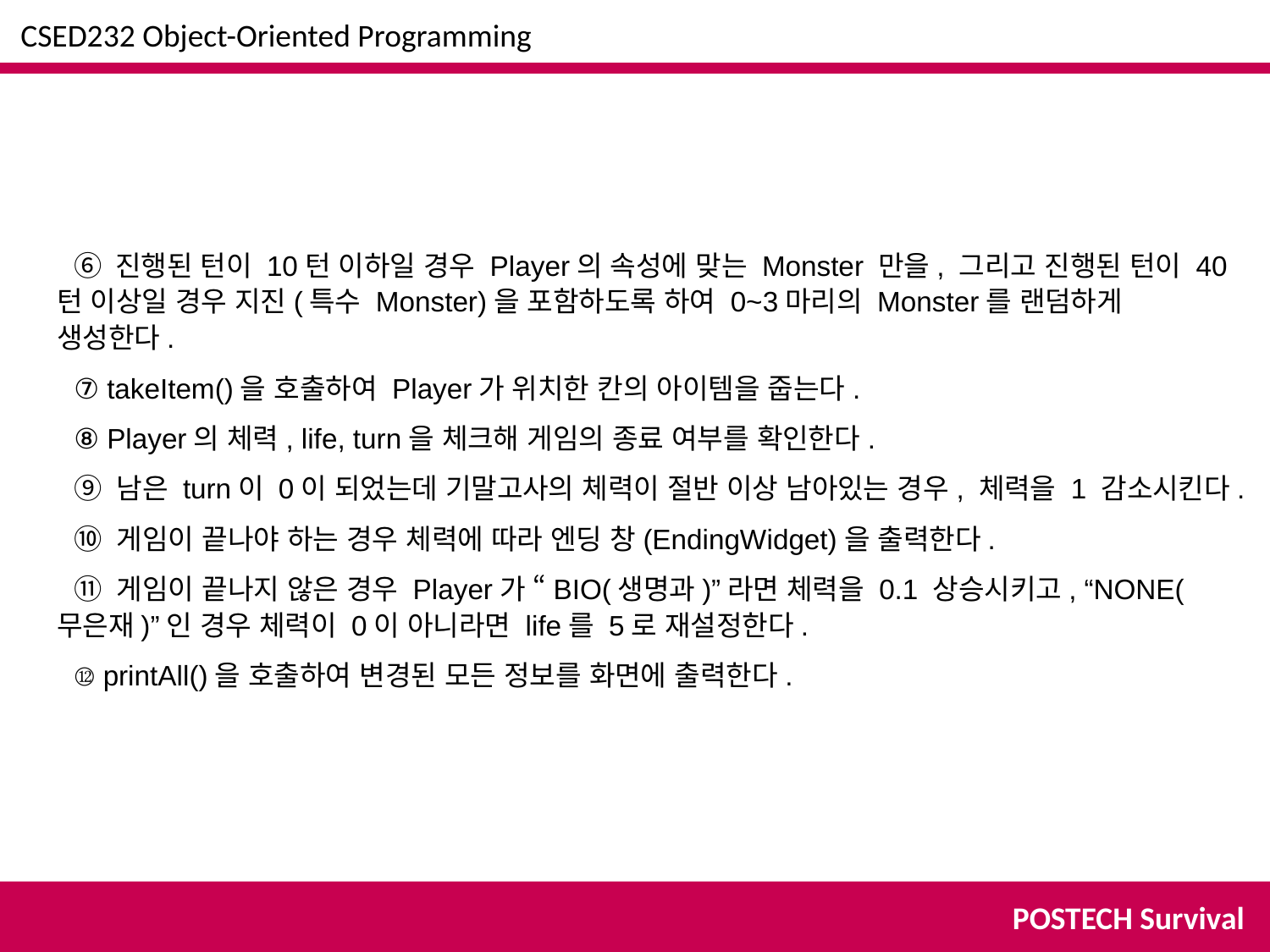

CSED232 Object-Oriented Programming
⑥ 진행된 턴이 10턴 이하일 경우 Player의 속성에 맞는 Monster 만을, 그리고 진행된 턴이 40턴 이상일 경우 지진(특수 Monster)을 포함하도록 하여 0~3마리의 Monster를 랜덤하게 생성한다.
⑦ takeItem()을 호출하여 Player가 위치한 칸의 아이템을 줍는다.
⑧ Player의 체력, life, turn을 체크해 게임의 종료 여부를 확인한다.
⑨ 남은 turn이 0이 되었는데 기말고사의 체력이 절반 이상 남아있는 경우, 체력을 1 감소시킨다.
⑩ 게임이 끝나야 하는 경우 체력에 따라 엔딩 창(EndingWidget)을 출력한다.
⑪ 게임이 끝나지 않은 경우 Player가 “BIO(생명과)”라면 체력을 0.1 상승시키고, “NONE(무은재)”인 경우 체력이 0이 아니라면 life를 5로 재설정한다.
⑫ printAll()을 호출하여 변경된 모든 정보를 화면에 출력한다.

POSTECH Survival